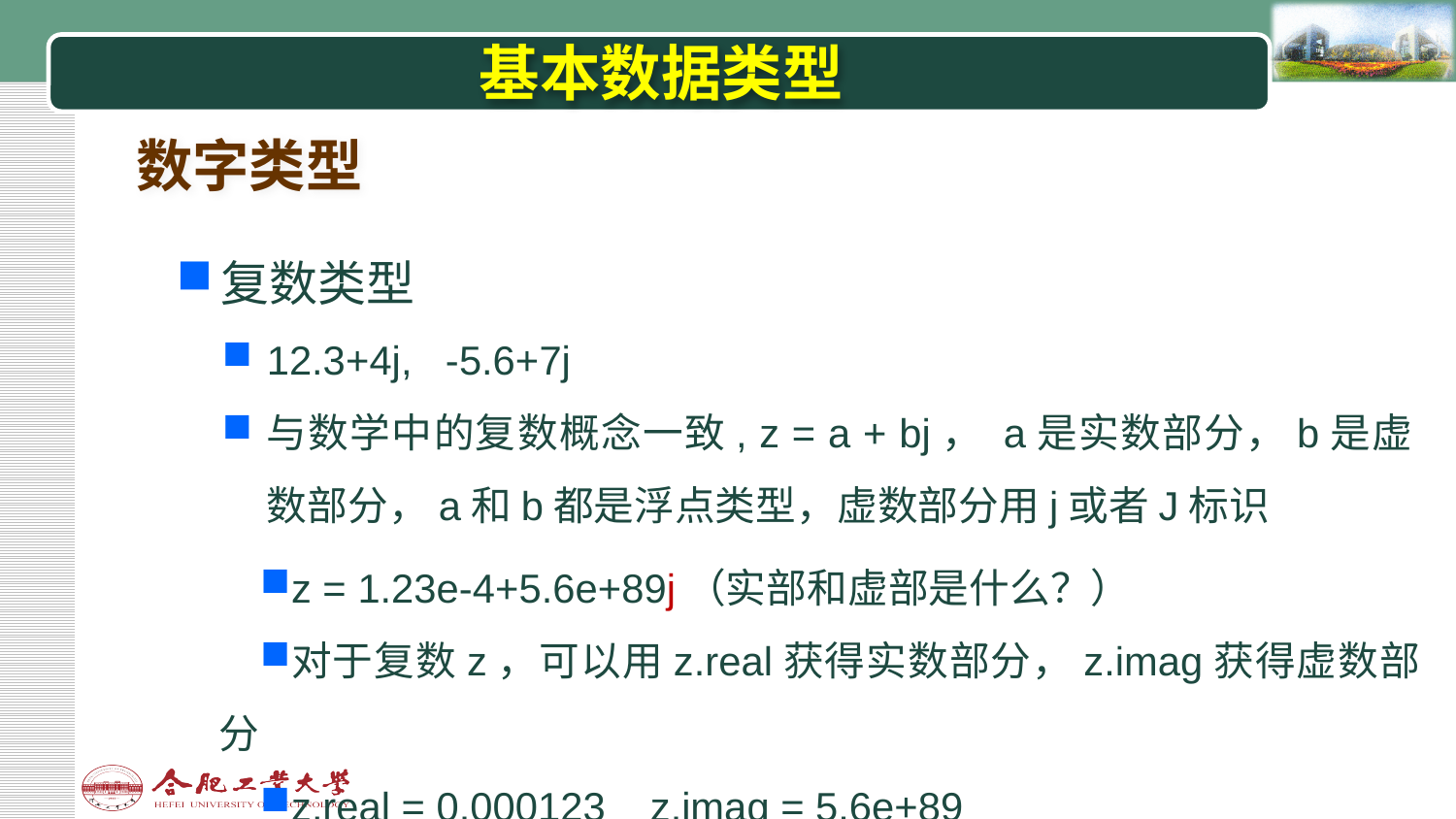

# 基本数据类型
数字类型
复数类型
12.3+4j,   -5.6+7j
与数学中的复数概念一致, z = a + bj， a是实数部分，b是虚数部分，a和b都是浮点类型，虚数部分用j或者J标识
z = 1.23e-4+5.6e+89j（实部和虚部是什么？）
对于复数z，可以用z.real获得实数部分，z.imag获得虚数部分
z.real = 0.000123    z.imag = 5.6e+89